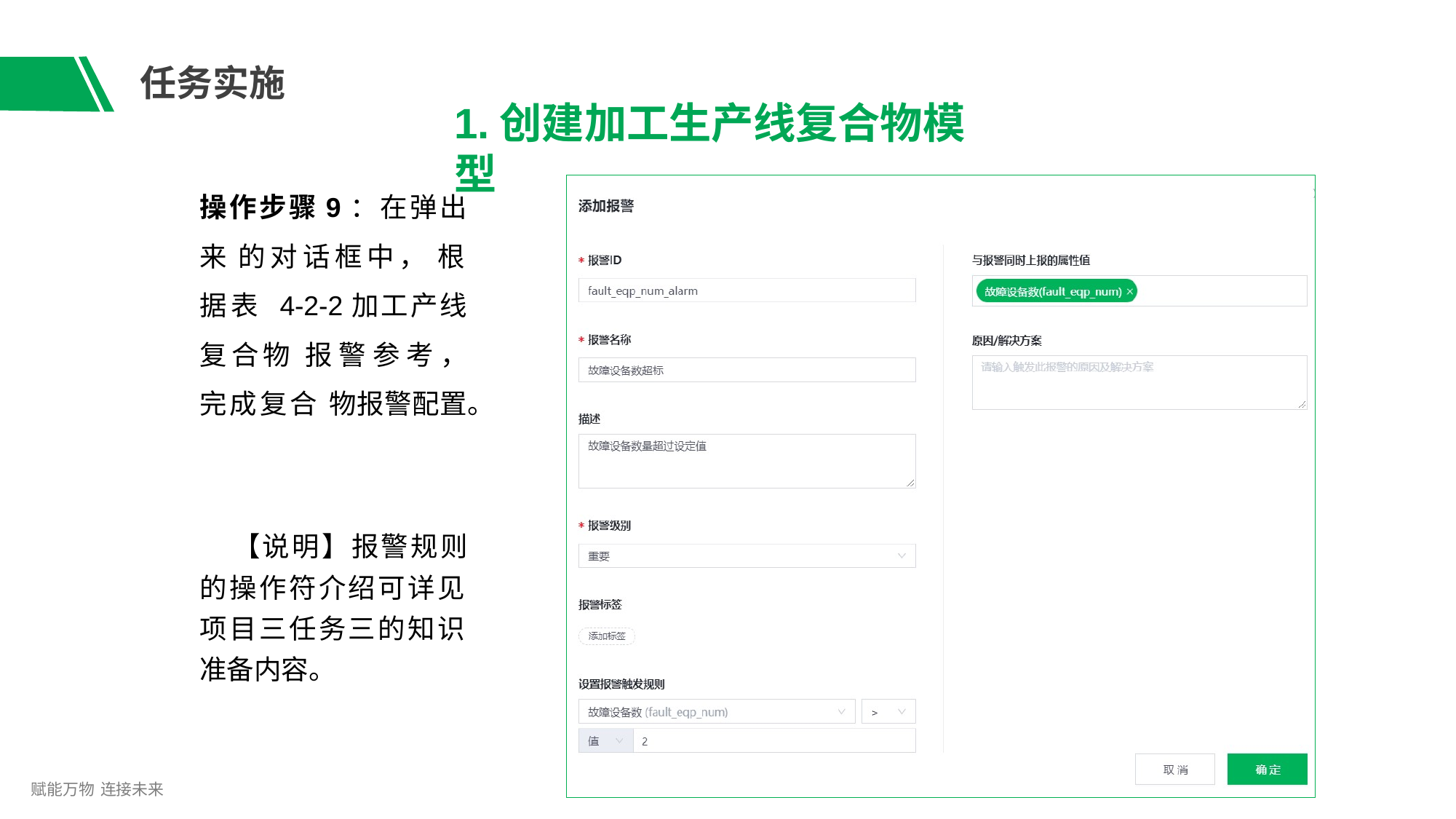

# 任务实施
1.创建加工生产线复合物模型
操作步骤9：在弹出来 的对话框中， 根据表 4-2-2加工产线复合物 报警参考， 完成复合 物报警配置。

【说明】报警规则 的操作符介绍可详见 项目三任务三的知识 准备内容。
赋能万物 连接未来